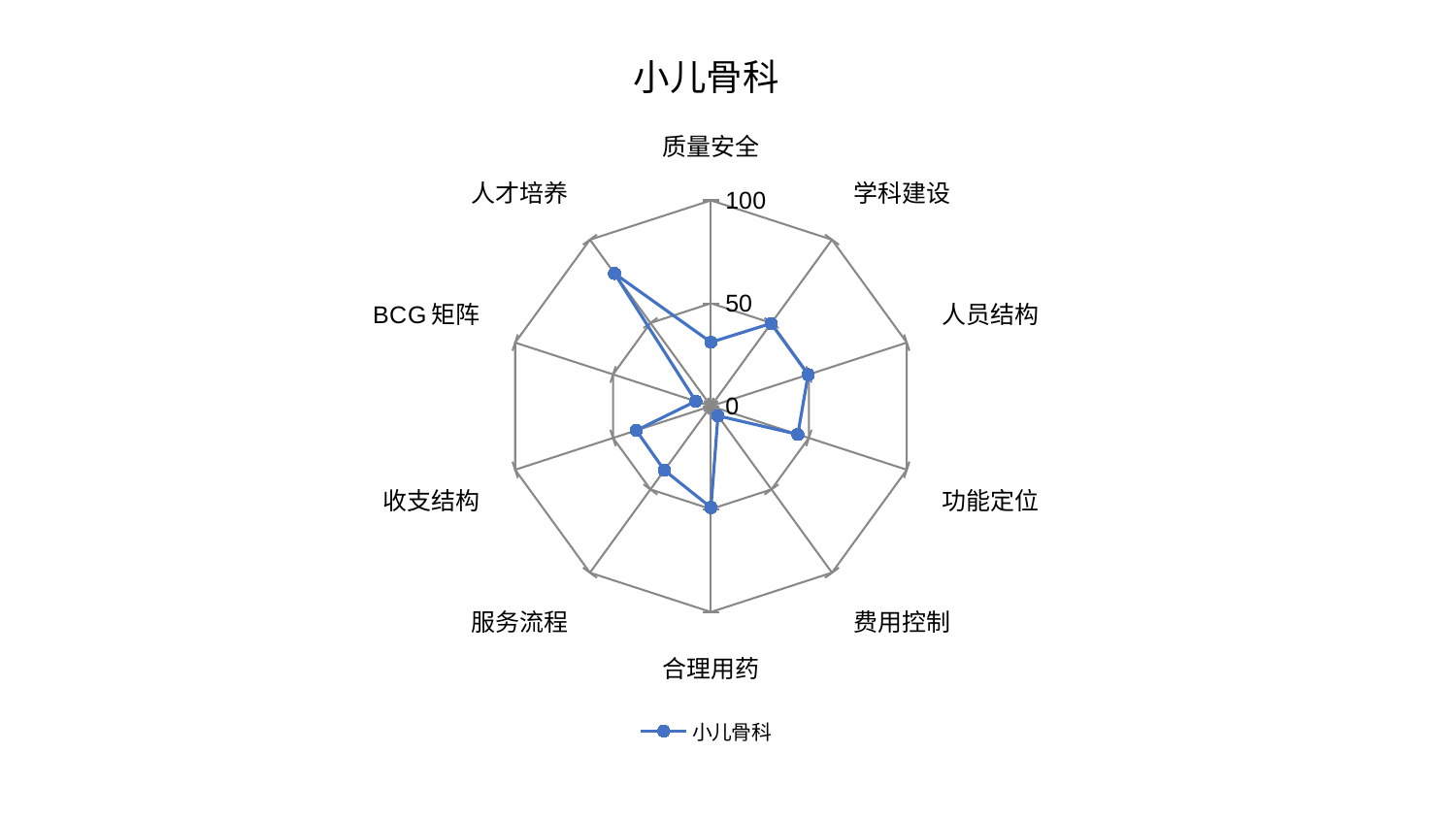

### Chart: 小儿骨科

| Category | 小儿骨科 |
|---|---|
| 质量安全 | 31.078953714639415 |
| 学科建设 | 49.715566704233076 |
| 人员结构 | 49.63015148925267 |
| 功能定位 | 44.37180012290396 |
| 费用控制 | 5.792910930755109 |
| 合理用药 | 49.23054127757813 |
| 服务流程 | 38.52940032750958 |
| 收支结构 | 38.14192562718581 |
| BCG矩阵 | 7.775444360608116 |
| 人才培养 | 79.7227563235275 |
123